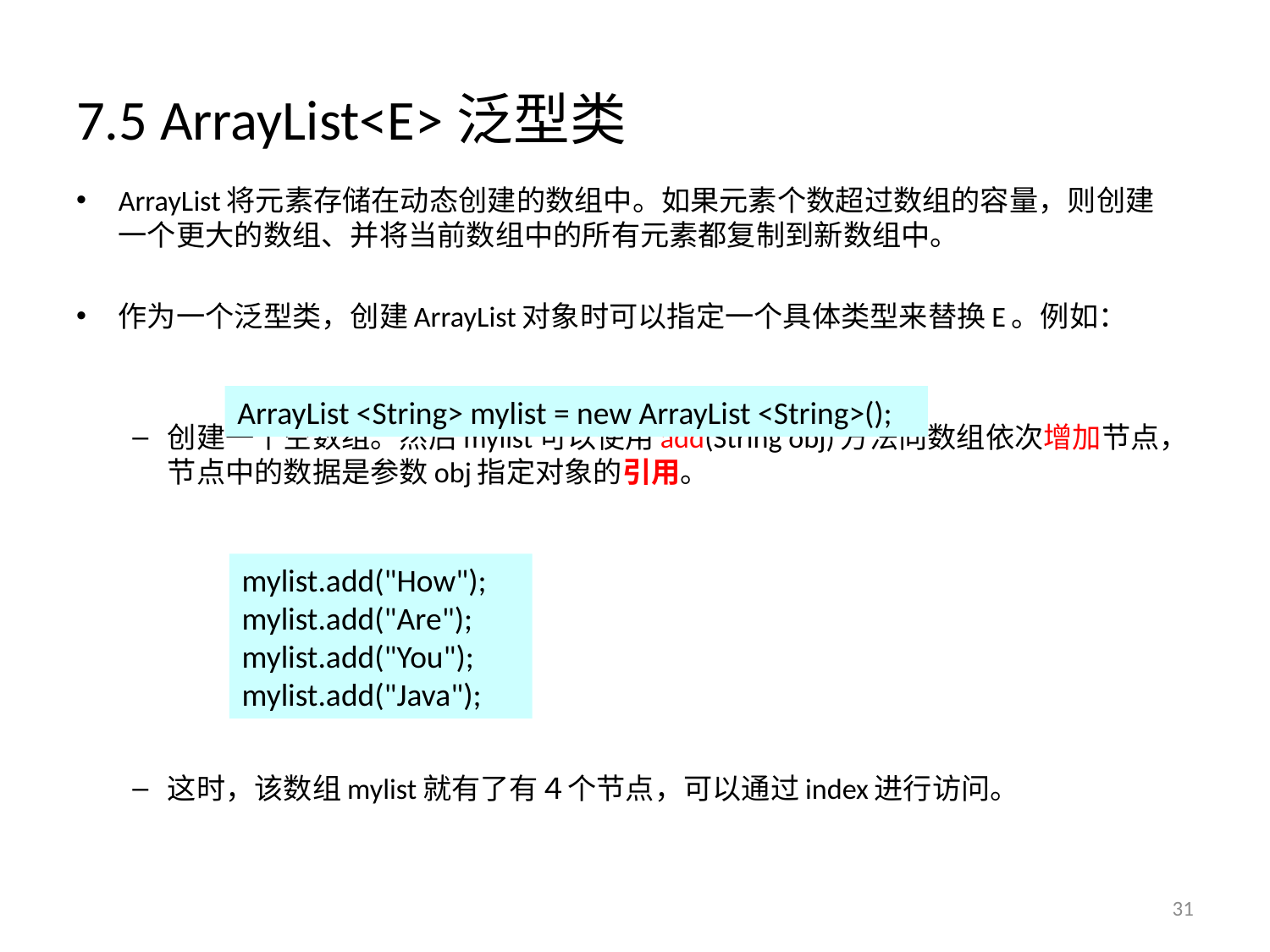

# 7.5 ArrayList<E>泛型类
ArrayList将元素存储在动态创建的数组中。如果元素个数超过数组的容量，则创建一个更大的数组、并将当前数组中的所有元素都复制到新数组中。

作为一个泛型类，创建ArrayList对象时可以指定一个具体类型来替换E。例如：

创建一个空数组。然后mylist可以使用add(String obj)方法向数组依次增加节点，节点中的数据是参数obj指定对象的引用。

这时，该数组mylist就有了有４个节点，可以通过index进行访问。

ArrayList <String> mylist = new ArrayList <String>();
mylist.add("How");
mylist.add("Are");
mylist.add("You");
mylist.add("Java");
31